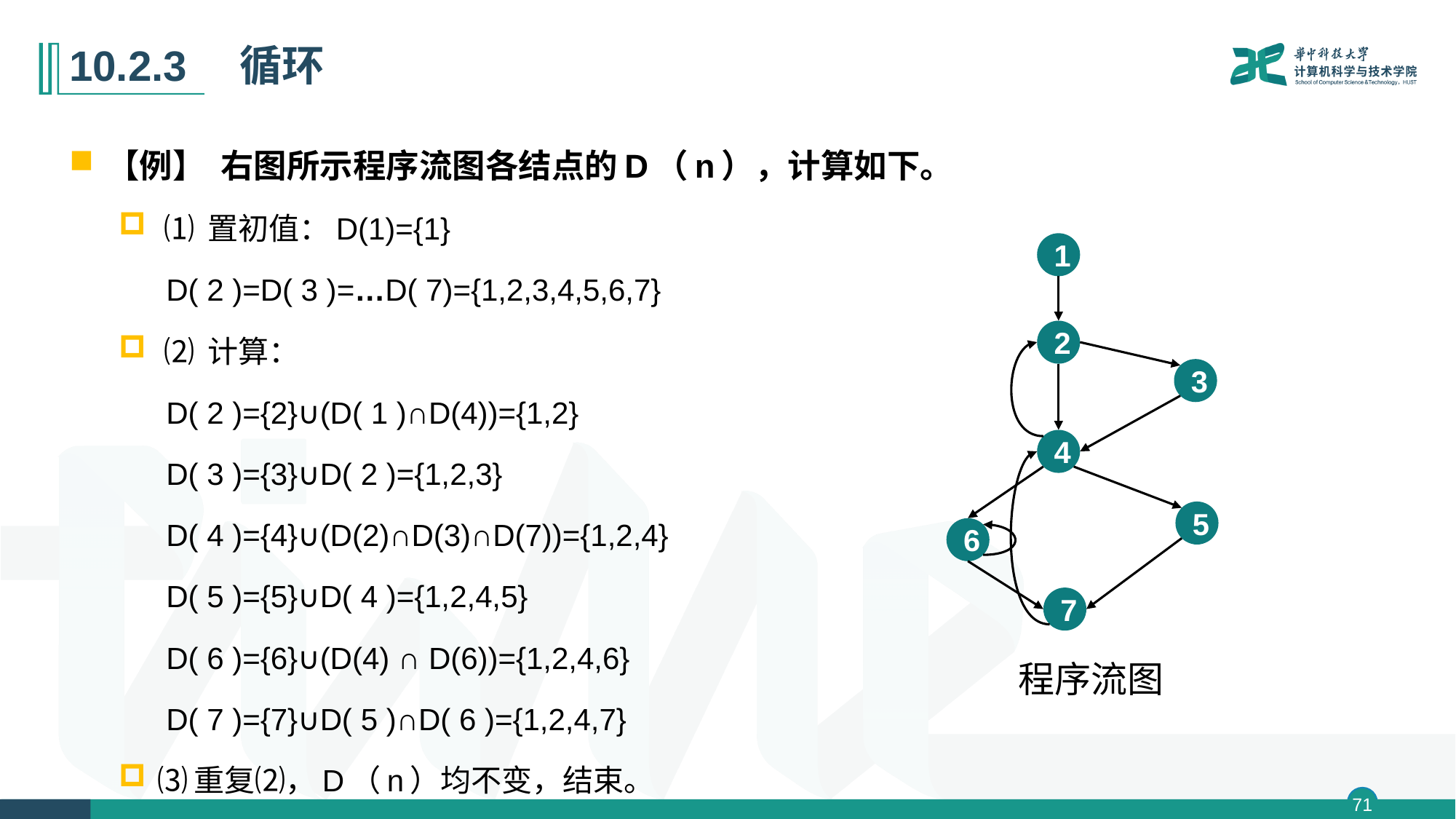

# 10.2.3　循环
【例】  右图所示程序流图各结点的D（n），计算如下。
 ⑴ 置初值：D(1)={1}
       D( 2 )=D( 3 )=…D( 7)={1,2,3,4,5,6,7}
 ⑵ 计算：
       D( 2 )={2}∪(D( 1 )∩D(4))={1,2}
       D( 3 )={3}∪D( 2 )={1,2,3}
       D( 4 )={4}∪(D(2)∩D(3)∩D(7))={1,2,4}
       D( 5 )={5}∪D( 4 )={1,2,4,5}
       D( 6 )={6}∪(D(4) ∩ D(6))={1,2,4,6}
       D( 7 )={7}∪D( 5 )∩D( 6 )={1,2,4,7}
⑶重复⑵，D（n）均不变，结束。

1
2
3
4
5
6
7
程序流图